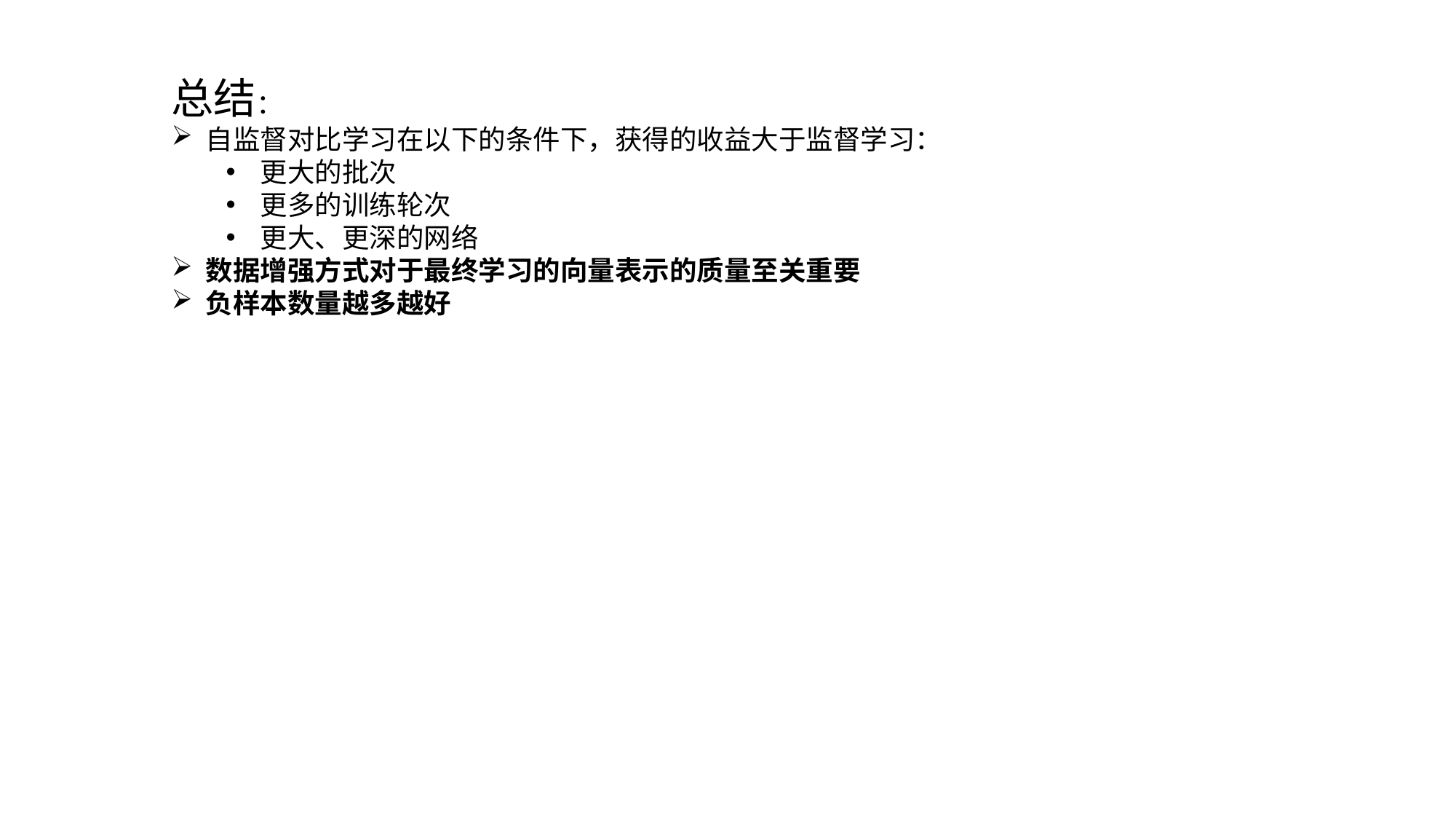

总结：
自监督对比学习在以下的条件下，获得的收益大于监督学习：
更大的批次
更多的训练轮次
更大、更深的网络
数据增强方式对于最终学习的向量表示的质量至关重要
负样本数量越多越好